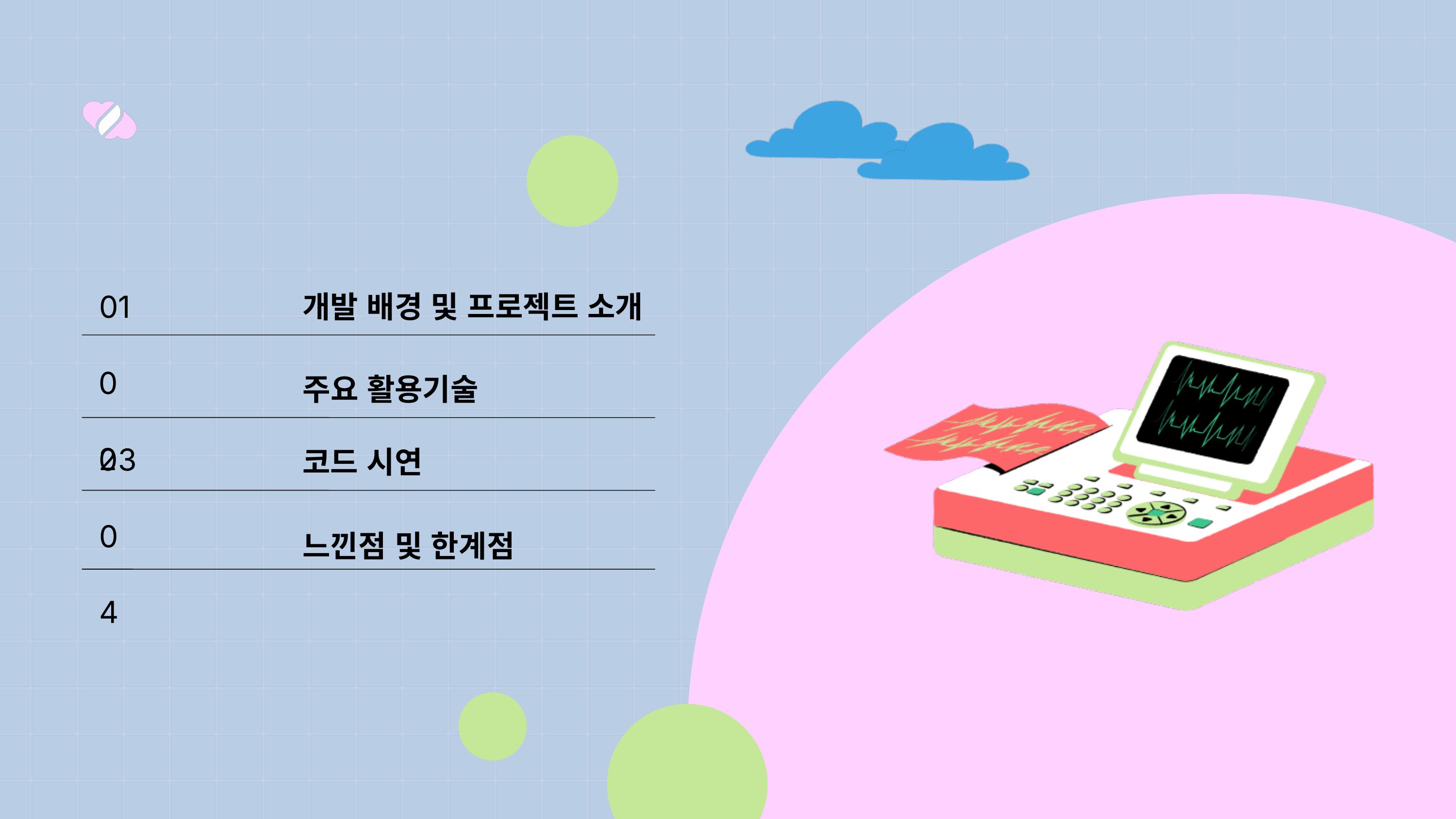

01
개발 배경 및 프로젝트 소개
02
주요 활용기술

03
코드 시연

04
느낀점 및 한계점